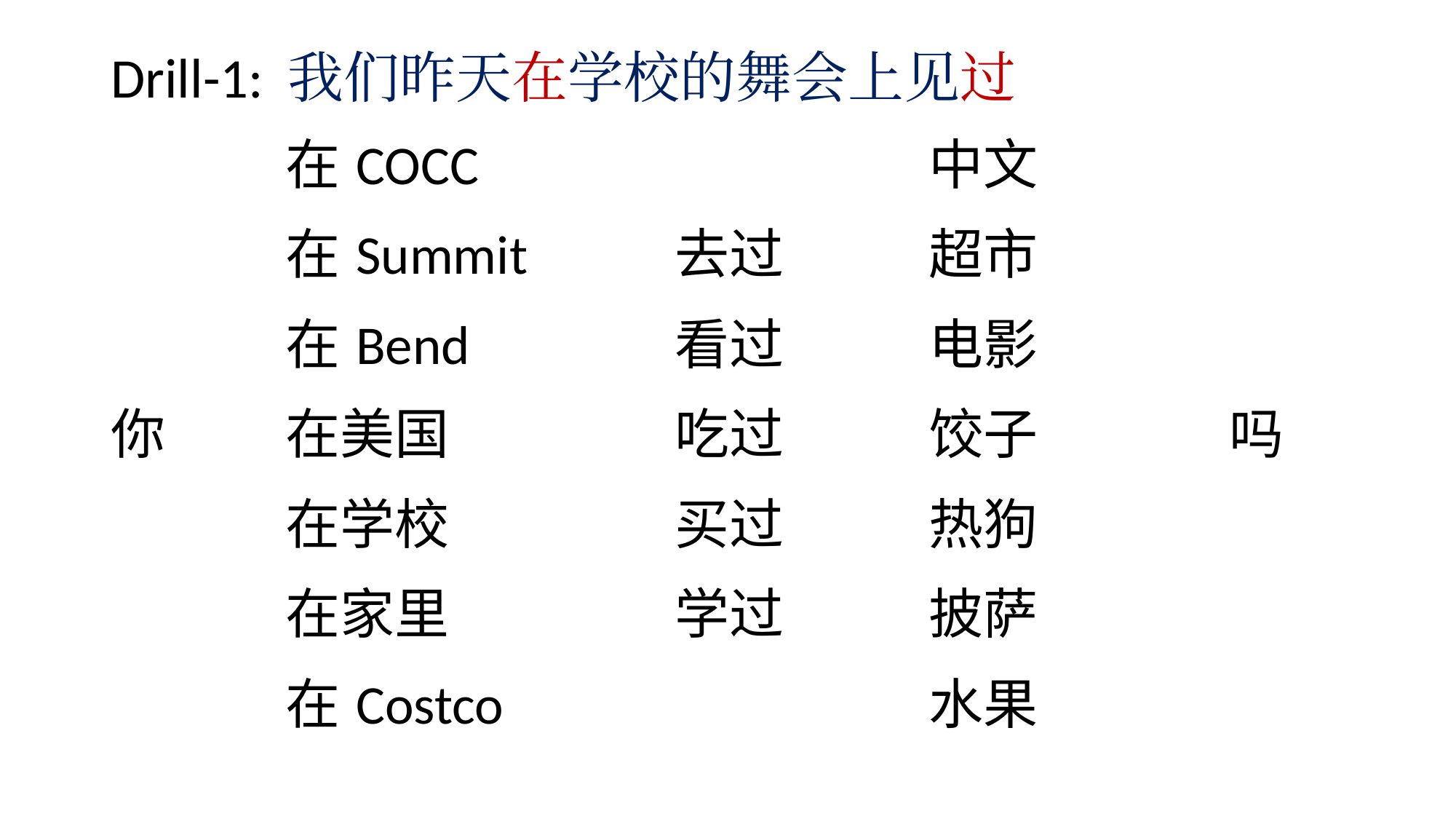

# Drill-1: 我们昨天在学校的舞会上见过

|  | 在COCC |  | 中文 |  |
| --- | --- | --- | --- | --- |
|  | 在Summit | 去过 | 超市 |  |
|  | 在Bend | 看过 | 电影 |  |
| 你 | 在美国 | 吃过 | 饺子 | 吗 |
|  | 在学校 | 买过 | 热狗 |  |
|  | 在家里 | 学过 | 披萨 |  |
|  | 在Costco |  | 水果 |  |